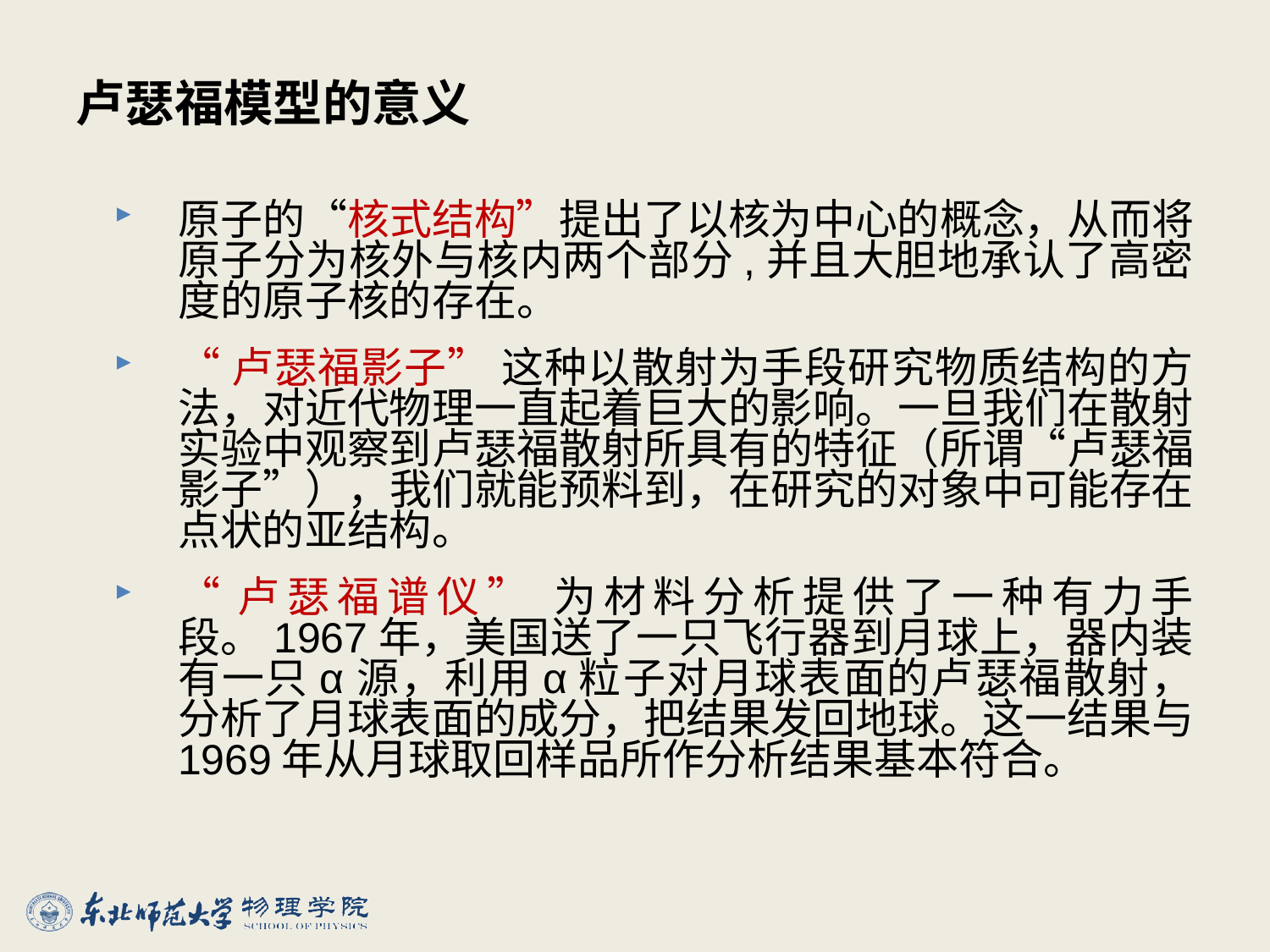

# 卢瑟福模型的意义
原子的“核式结构”提出了以核为中心的概念，从而将原子分为核外与核内两个部分,并且大胆地承认了高密度的原子核的存在。
“卢瑟福影子” 这种以散射为手段研究物质结构的方法，对近代物理一直起着巨大的影响。一旦我们在散射实验中观察到卢瑟福散射所具有的特征（所谓“卢瑟福影子”），我们就能预料到，在研究的对象中可能存在点状的亚结构。
“卢瑟福谱仪” 为材料分析提供了一种有力手段。1967年，美国送了一只飞行器到月球上，器内装有一只α源，利用α粒子对月球表面的卢瑟福散射，分析了月球表面的成分，把结果发回地球。这一结果与1969年从月球取回样品所作分析结果基本符合。